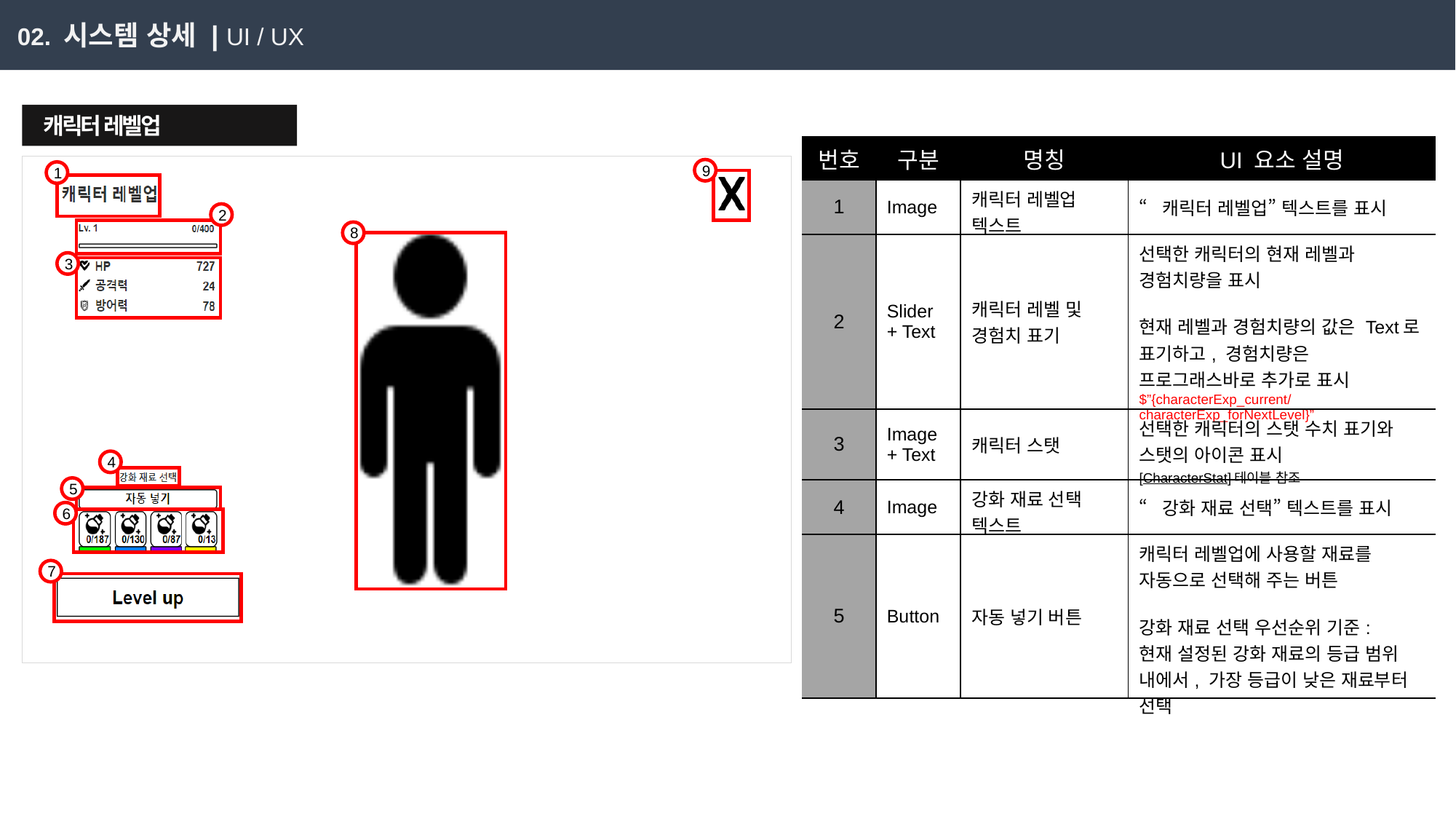

02. 시스템 상세 | UI / UX
 캐릭터 레벨업
| 번호 | 구분 | 명칭 | UI 요소 설명 |
| --- | --- | --- | --- |
| 1 | Image | 캐릭터 레벨업 텍스트 | “캐릭터 레벨업” 텍스트를 표시 |
| 2 | Slider + Text | 캐릭터 레벨 및 경험치 표기 | 선택한 캐릭터의 현재 레벨과 경험치량을 표시 현재 레벨과 경험치량의 값은 Text로 표기하고, 경험치량은 프로그래스바로 추가로 표시 $”{characterExp\_current/characterExp\_forNextLevel}” |
| 3 | Image + Text | 캐릭터 스탯 | 선택한 캐릭터의 스탯 수치 표기와 스탯의 아이콘 표시 [CharacterStat]테이블 참조 |
| 4 | Image | 강화 재료 선택 텍스트 | “강화 재료 선택” 텍스트를 표시 |
| 5 | Button | 자동 넣기 버튼 | 캐릭터 레벨업에 사용할 재료를 자동으로 선택해 주는 버튼 강화 재료 선택 우선순위 기준: 현재 설정된 강화 재료의 등급 범위 내에서, 가장 등급이 낮은 재료부터 선택 |

9
1

2

8

3

4

5

6

7